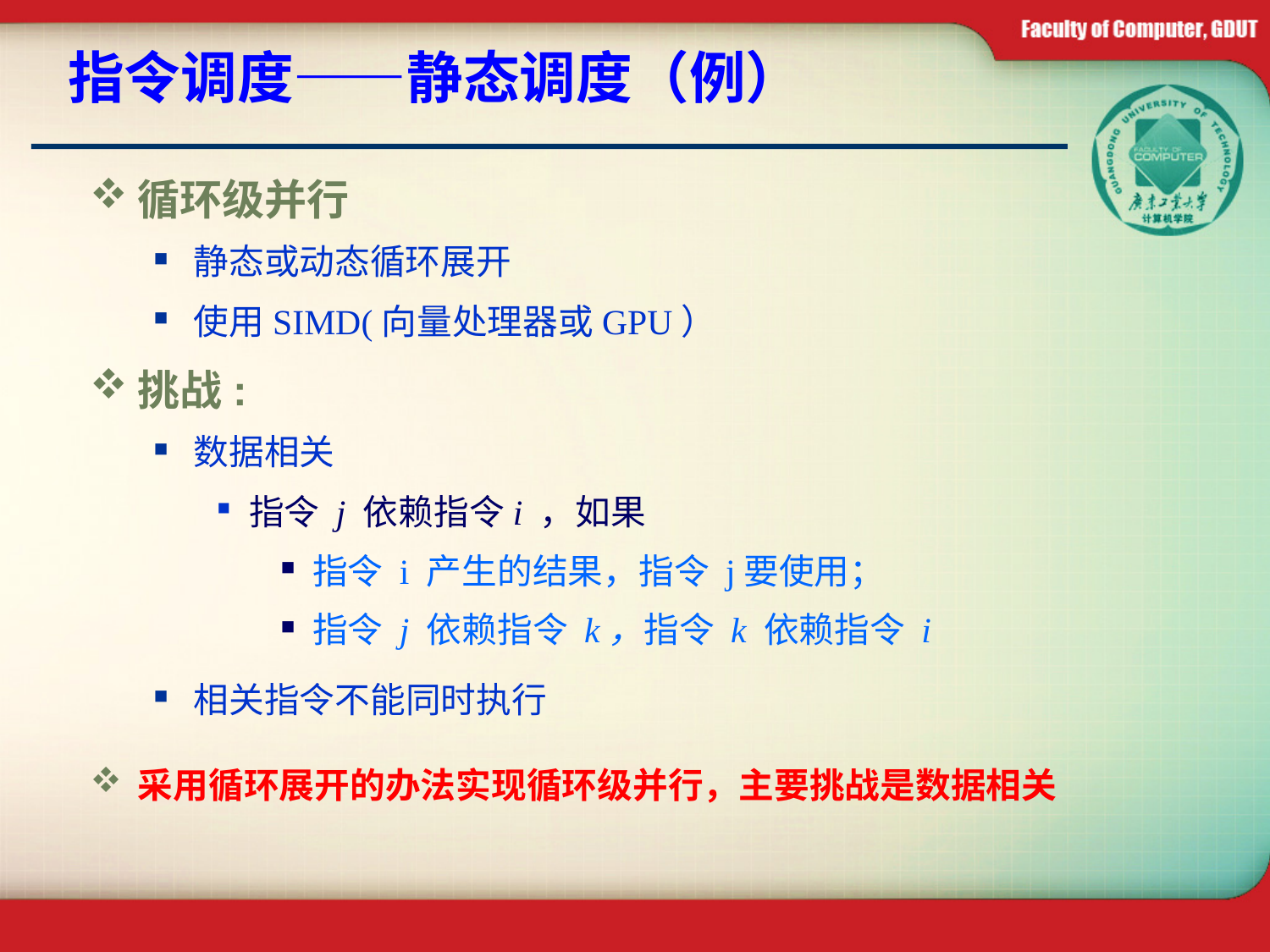

# 指令调度——静态调度（例）
循环级并行
静态或动态循环展开
使用SIMD(向量处理器或GPU）
挑战:
数据相关
指令 j 依赖指令i ，如果
指令 i 产生的结果，指令 j要使用；
指令 j 依赖指令 k，指令 k 依赖指令 i
相关指令不能同时执行
采用循环展开的办法实现循环级并行，主要挑战是数据相关